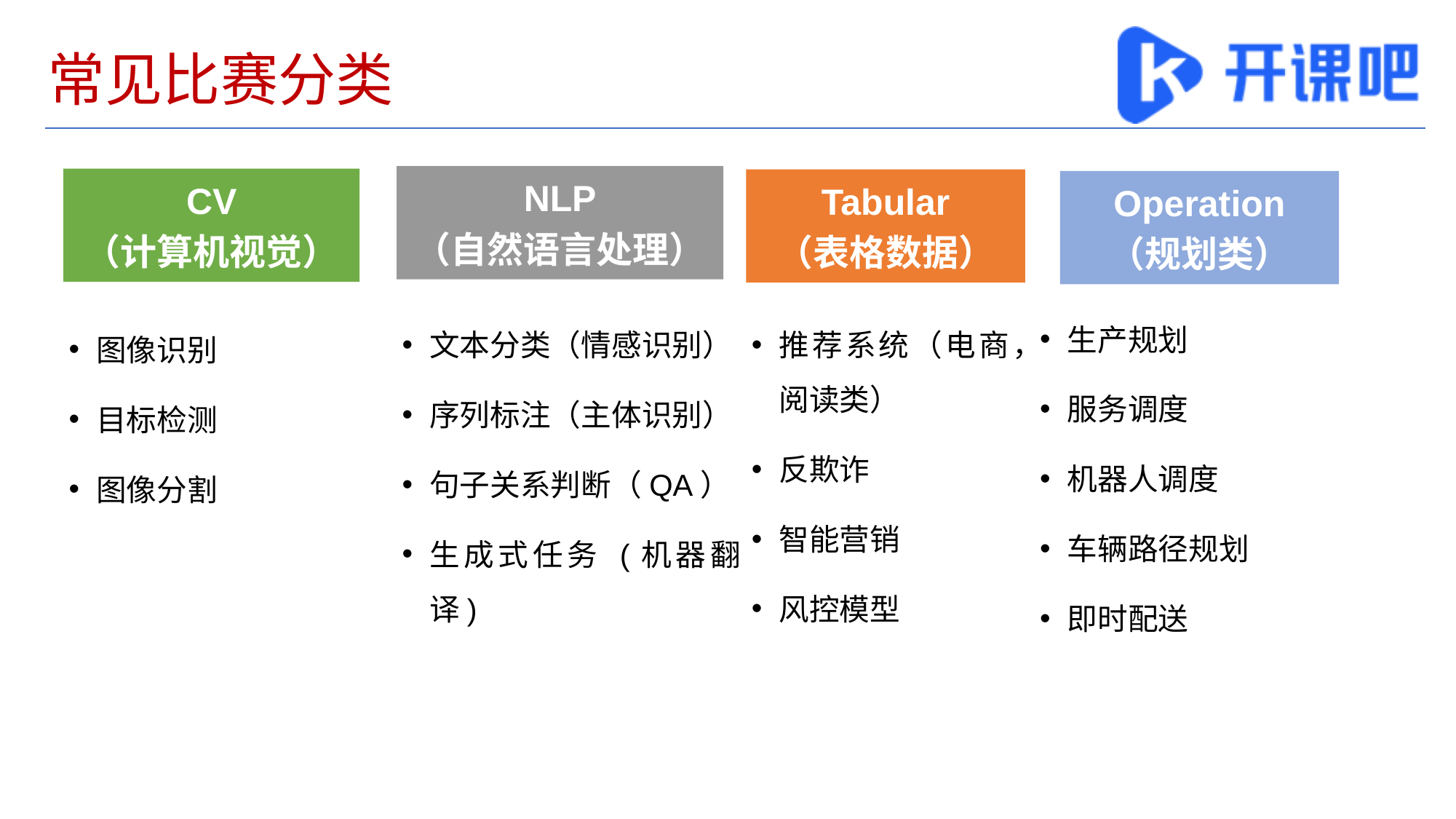

# 常见比赛分类
NLP
（自然语言处理）
CV
（计算机视觉）
Tabular
（表格数据）
Operation
（规划类）
生产规划
服务调度
机器人调度
车辆路径规划
即时配送

文本分类（情感识别）
序列标注（主体识别）
句子关系判断（QA）
生成式任务 (机器翻译)
推荐系统（电商，阅读类）
反欺诈
智能营销
风控模型

图像识别
目标检测
图像分割